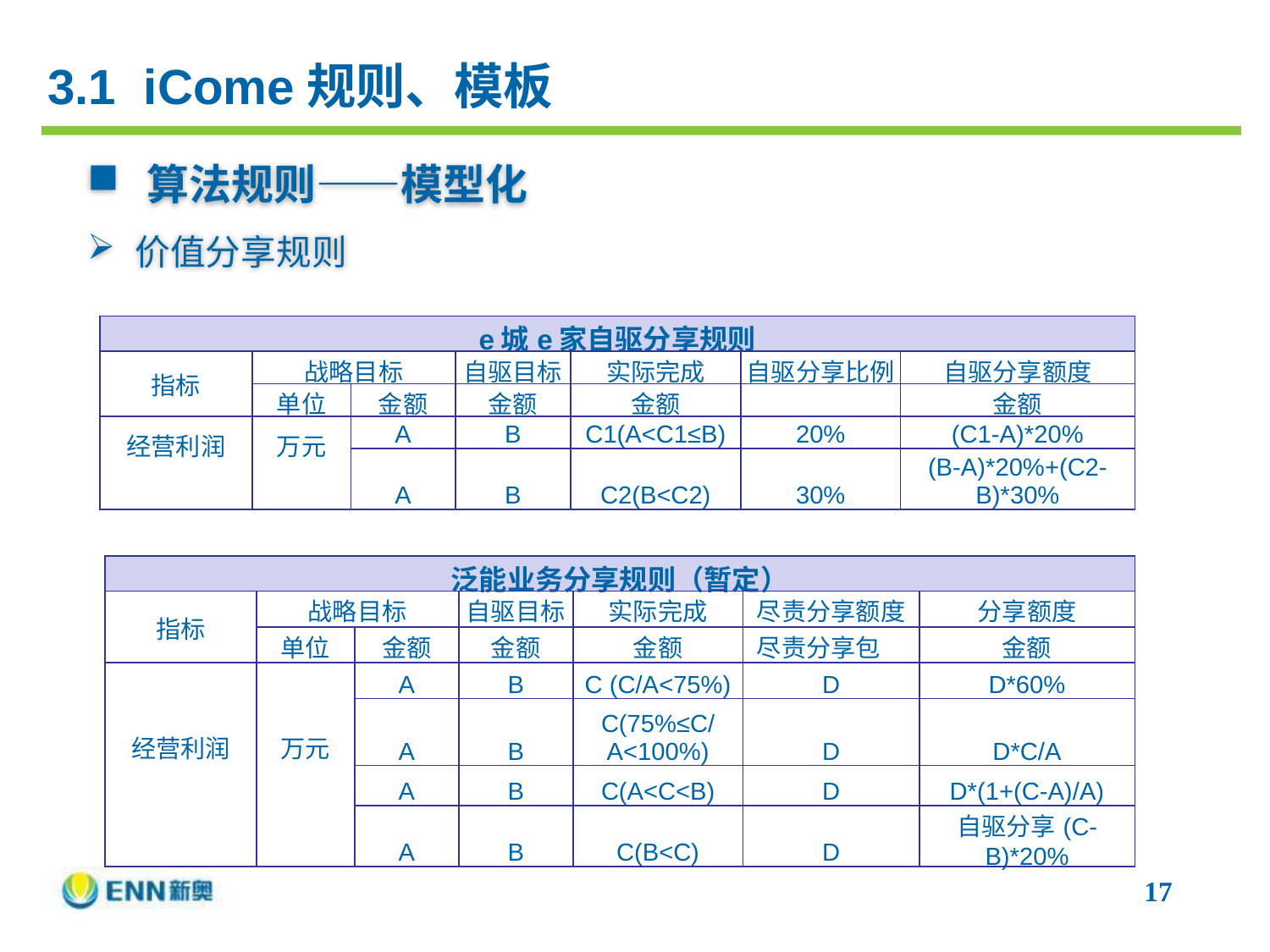

3.1  iCome规则、模板
 算法规则——模型化
价值分享规则
| e城e家自驱分享规则 |  |  |  |  |  |  |
| --- | --- | --- | --- | --- | --- | --- |
| 指标 | 战略目标 |  | 自驱目标 | 实际完成 | 自驱分享比例 | 自驱分享额度 |
|  | 单位 | 金额 | 金额 | 金额 |  | 金额 |
| 经营利润 | 万元 | A | B | C1(A<C1≤B) | 20% | (C1-A)\*20% |
|  |  | A | B | C2(B<C2) | 30% | (B-A)\*20%+(C2-B)\*30% |
| 泛能业务分享规则（暂定） |  |  |  |  |  |  |
| --- | --- | --- | --- | --- | --- | --- |
| 指标 | 战略目标 |  | 自驱目标 | 实际完成 | 尽责分享额度 | 分享额度 |
|  | 单位 | 金额 | 金额 | 金额 | 尽责分享包 | 金额 |
| 经营利润 | 万元 | A | B | C (C/A<75%) | D | D\*60% |
|  |  | A | B | C(75%≤C/A<100%) | D | D\*C/A |
|  |  | A | B | C(A<C<B) | D | D\*(1+(C-A)/A) |
|  |  | A | B | C(B<C) | D | 自驱分享(C-B)\*20% |
17